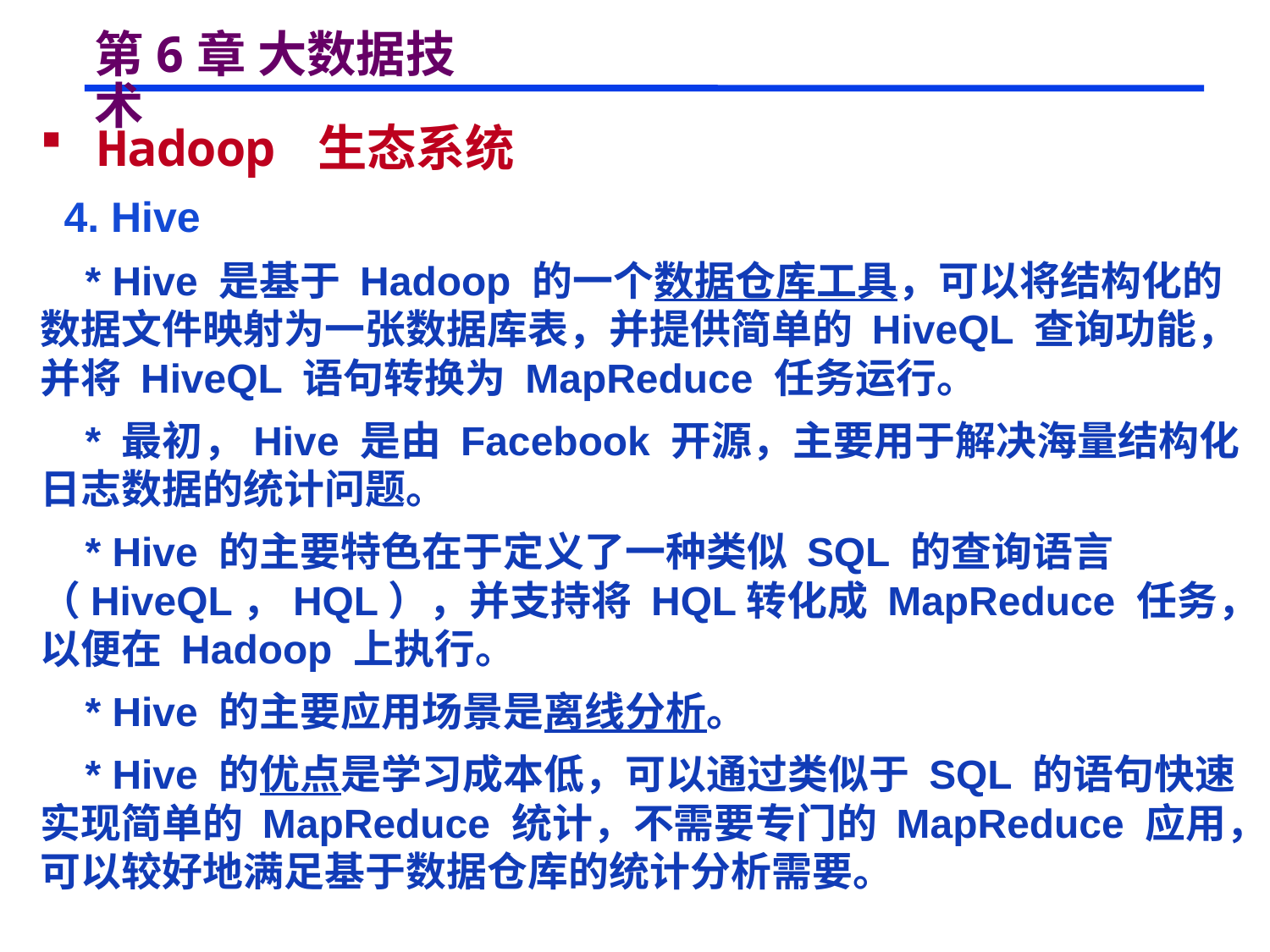

# 第6章 大数据技术
 Hadoop 生态系统
  4. Hive
    * Hive 是基于 Hadoop 的一个数据仓库工具，可以将结构化的数据文件映射为一张数据库表，并提供简单的 HiveQL 查询功能，并将 HiveQL 语句转换为 MapReduce 任务运行。
    * 最初，Hive 是由 Facebook 开源，主要用于解决海量结构化日志数据的统计问题。
    * Hive 的主要特色在于定义了一种类似 SQL 的查询语言（HiveQL，HQL），并支持将 HQL转化成 MapReduce 任务，以便在 Hadoop 上执行。
    * Hive 的主要应用场景是离线分析。
    * Hive 的优点是学习成本低，可以通过类似于 SQL 的语句快速实现简单的 MapReduce 统计，不需要专门的 MapReduce 应用，可以较好地满足基于数据仓库的统计分析需要。